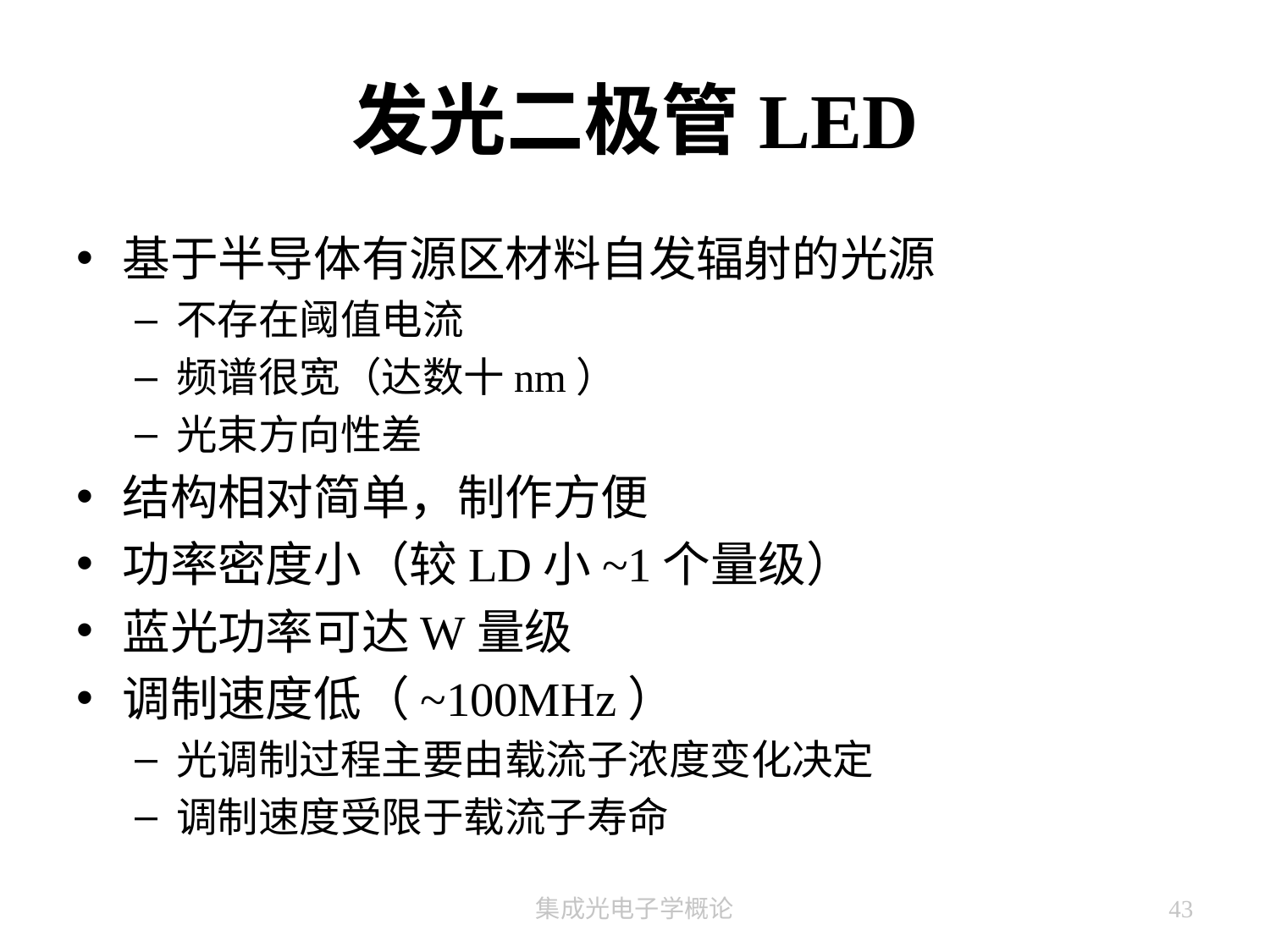

# 发光二极管LED
基于半导体有源区材料自发辐射的光源
不存在阈值电流
频谱很宽（达数十nm）
光束方向性差
结构相对简单，制作方便
功率密度小（较LD小~1个量级）
蓝光功率可达W量级
调制速度低（~100MHz）
光调制过程主要由载流子浓度变化决定
调制速度受限于载流子寿命

集成光电子学概论
43